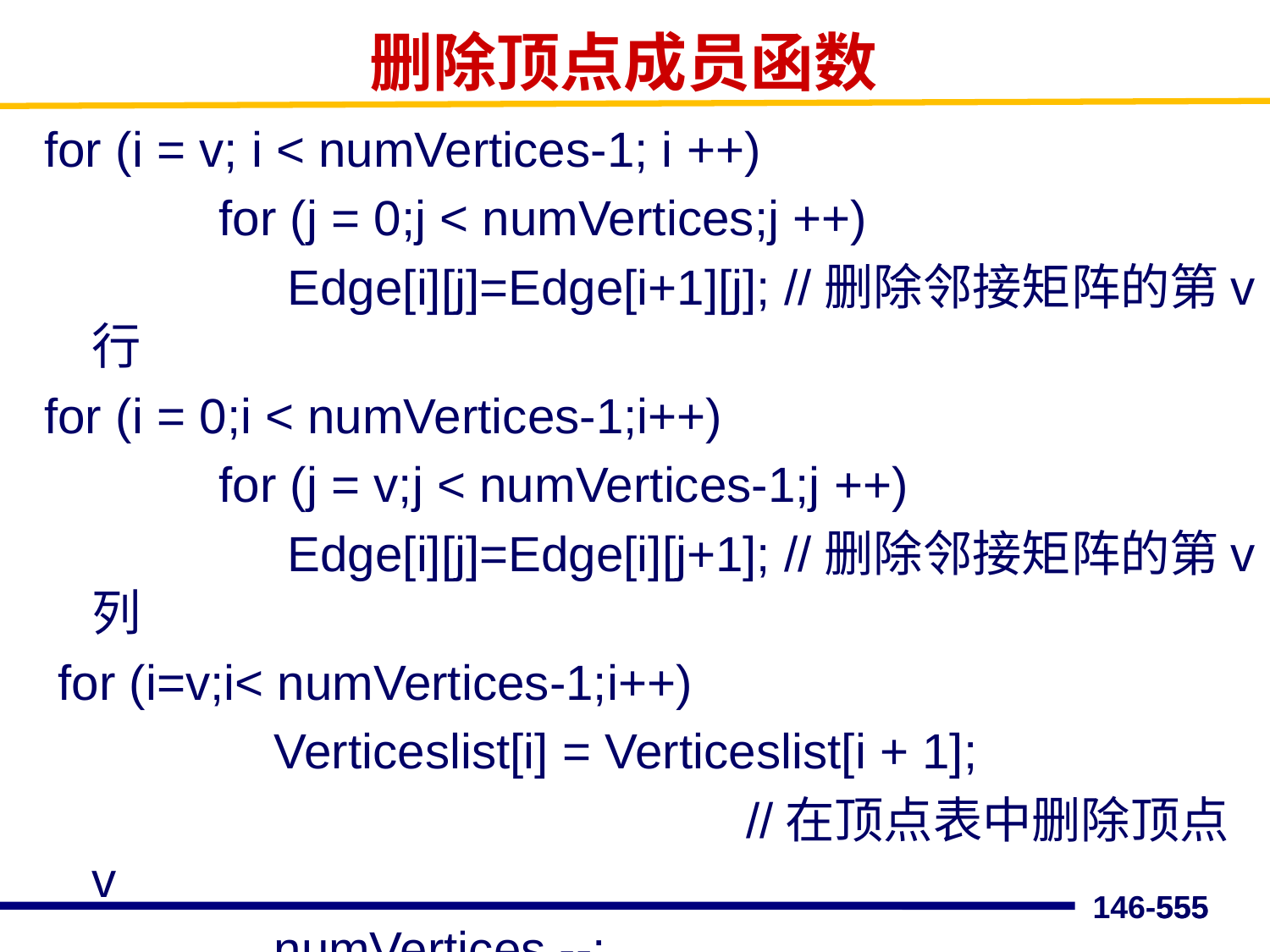

# 删除顶点成员函数
for (i = v; i < numVertices-1; i ++)
		for (j = 0;j < numVertices;j ++)
		     Edge[i][j]=Edge[i+1][j]; //删除邻接矩阵的第v行
for (i = 0;i < numVertices-1;i++)
		for (j = v;j < numVertices-1;j ++)
		     Edge[i][j]=Edge[i][j+1]; //删除邻接矩阵的第v列
 for (i=v;i< numVertices-1;i++)
		    Verticeslist[i] = Verticeslist[i + 1];
                                                   //在顶点表中删除顶点v
		    numVertices --;
return true;
};
555
146-555